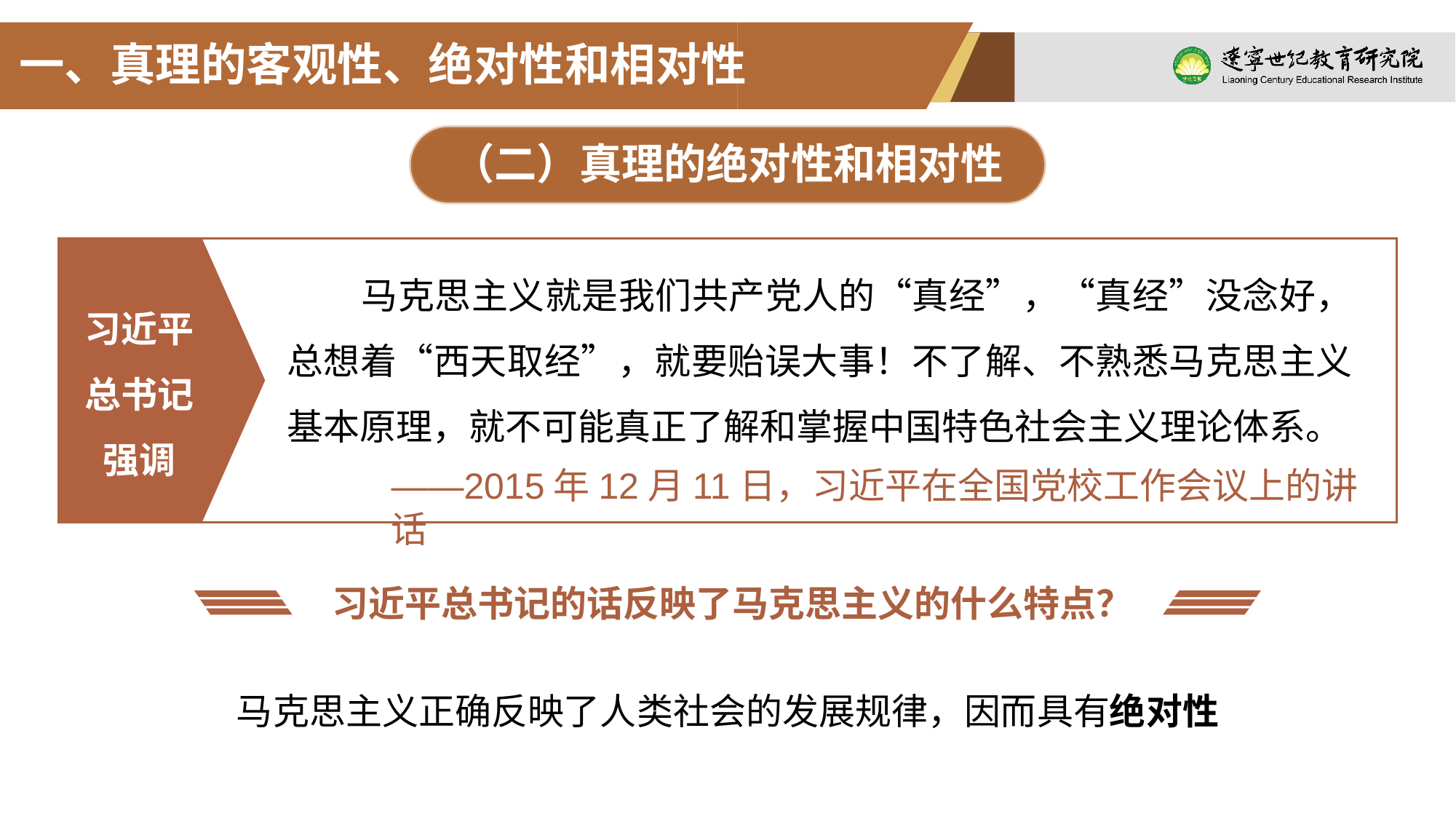

一、真理的客观性、绝对性和相对性
（二）真理的绝对性和相对性

习近平总书记强调
马克思主义就是我们共产党人的“真经”，“真经”没念好，总想着“西天取经”，就要贻误大事！不了解、不熟悉马克思主义基本原理，就不可能真正了解和掌握中国特色社会主义理论体系。
——2015年12月11日，习近平在全国党校工作会议上的讲话
习近平总书记的话反映了马克思主义的什么特点？

马克思主义正确反映了人类社会的发展规律，因而具有绝对性